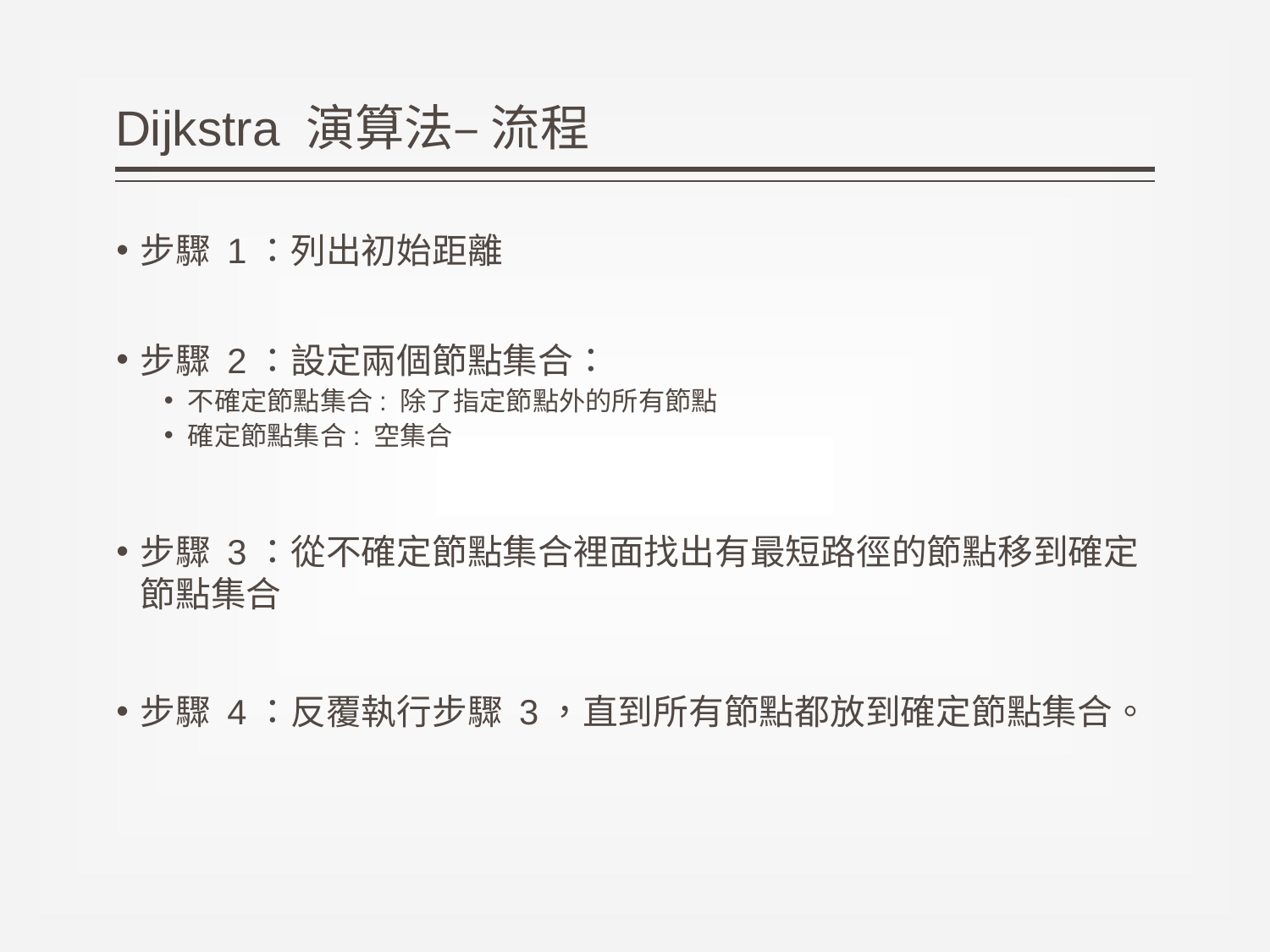

# Dijkstra 演算法– 流程
步驟 1：列出初始距離

步驟 2：設定兩個節點集合：
不確定節點集合: 除了指定節點外的所有節點
確定節點集合: 空集合

步驟 3：從不確定節點集合裡面找出有最短路徑的節點移到確定節點集合

步驟 4：反覆執行步驟 3，直到所有節點都放到確定節點集合。